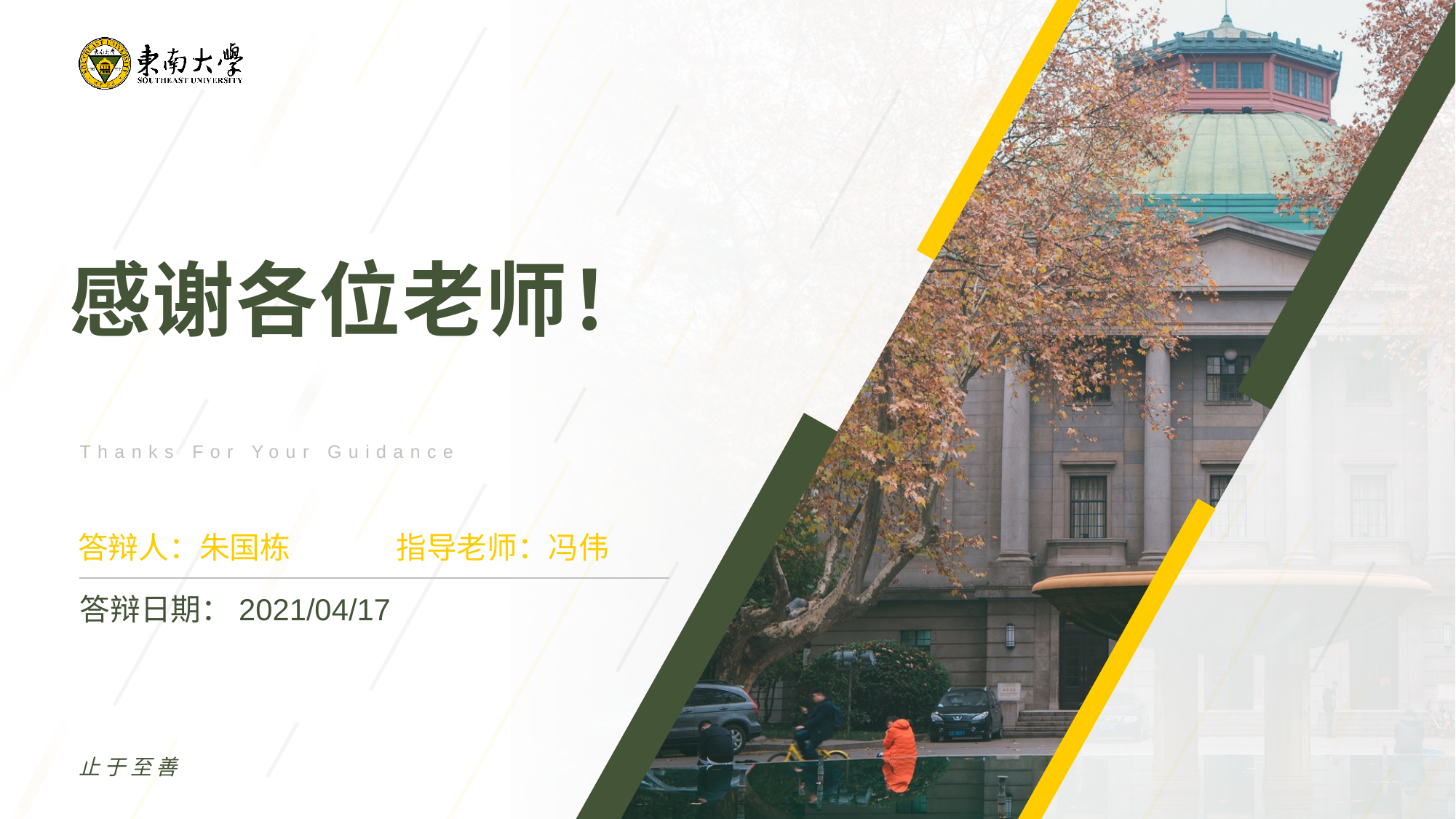

感谢各位老师！
Thanks For Your Guidance
答辩人：朱国栋
指导老师：冯伟
答辩日期：2021/04/17
止于至善